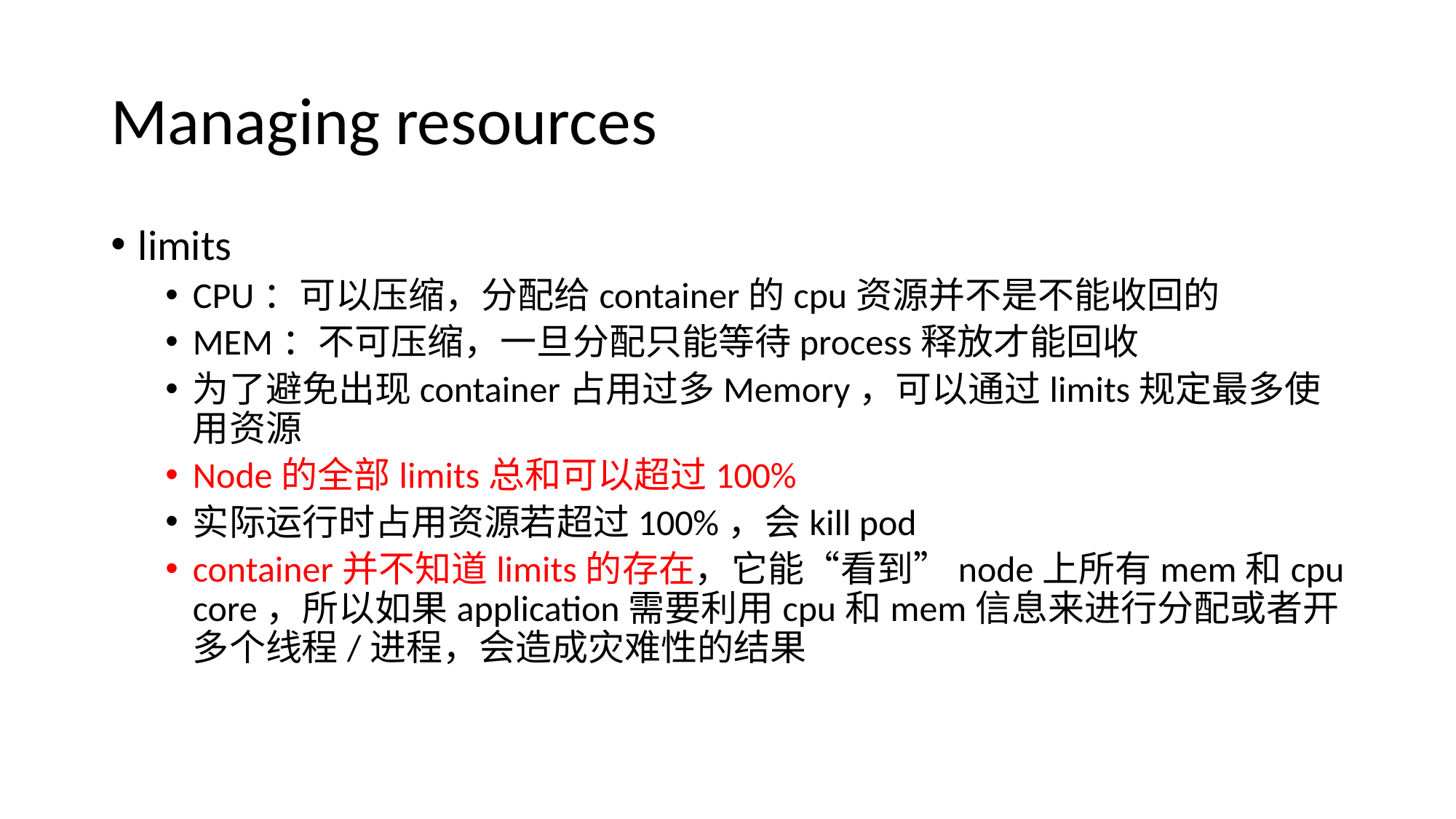

# Managing resources
limits
CPU：可以压缩，分配给container的cpu资源并不是不能收回的
MEM：不可压缩，一旦分配只能等待process释放才能回收
为了避免出现container占用过多Memory，可以通过limits规定最多使用资源
Node的全部limits总和可以超过100%
实际运行时占用资源若超过100%，会kill pod
container并不知道limits的存在，它能“看到”node上所有mem和cpu core，所以如果application需要利用cpu和mem信息来进行分配或者开多个线程/进程，会造成灾难性的结果